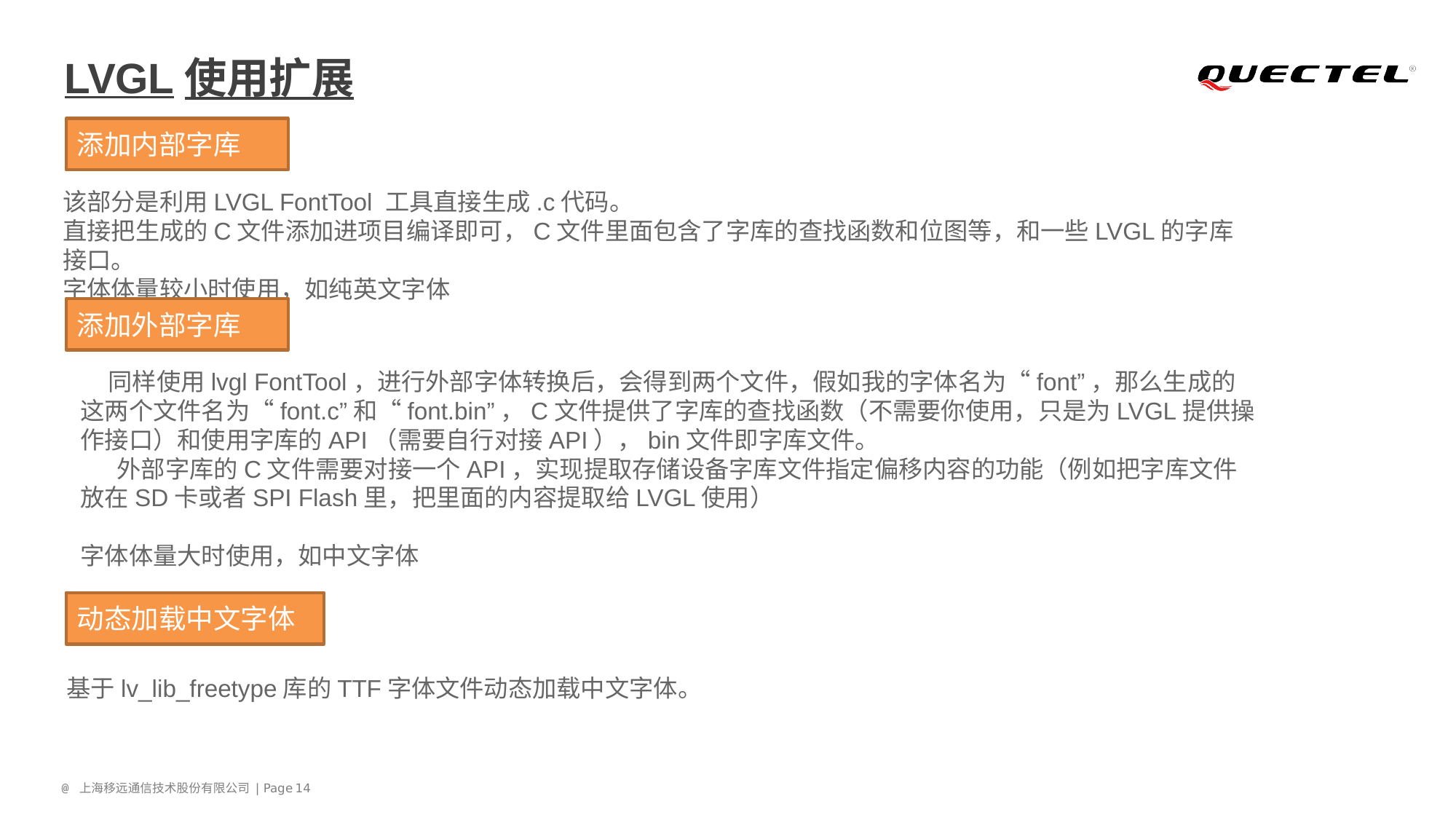

# LVGL使用扩展
添加内部字库
该部分是利用LVGL FontTool 工具直接生成.c代码。
直接把生成的C文件添加进项目编译即可，C文件里面包含了字库的查找函数和位图等，和一些LVGL的字库接口。
字体体量较小时使用，如纯英文字体
添加外部字库
    同样使用lvgl FontTool，进行外部字体转换后，会得到两个文件，假如我的字体名为“font”，那么生成的这两个文件名为“font.c”和“font.bin”，C文件提供了字库的查找函数（不需要你使用，只是为LVGL提供操作接口）和使用字库的API（需要自行对接API），bin文件即字库文件。
        外部字库的C文件需要对接一个API，实现提取存储设备字库文件指定偏移内容的功能（例如把字库文件放在SD卡或者SPI Flash里，把里面的内容提取给LVGL使用）

字体体量大时使用，如中文字体
动态加载中文字体
基于lv_lib_freetype库的TTF字体文件动态加载中文字体。